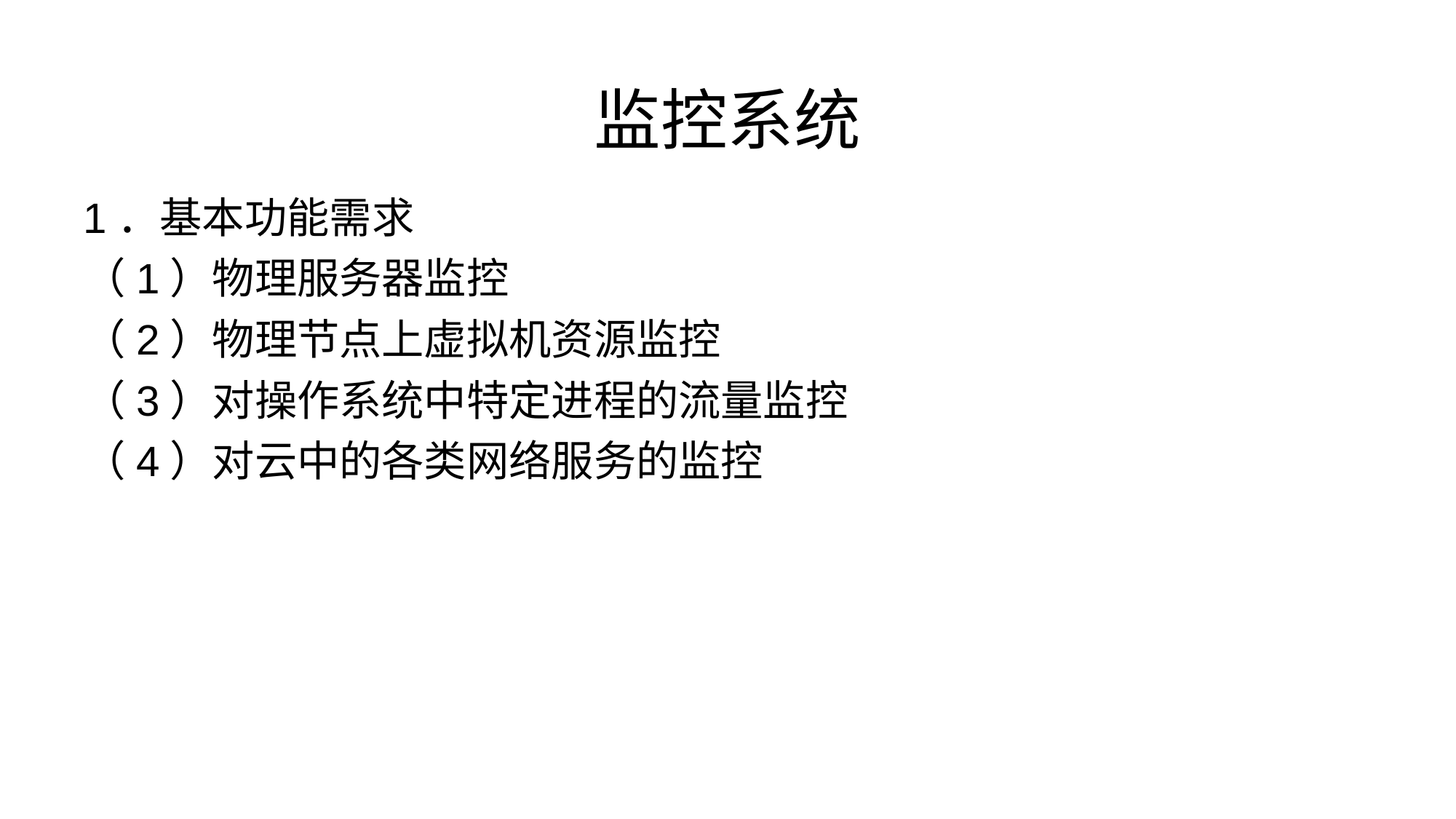

# 监控系统
1．基本功能需求
（1）物理服务器监控
（2）物理节点上虚拟机资源监控
（3）对操作系统中特定进程的流量监控
（4）对云中的各类网络服务的监控